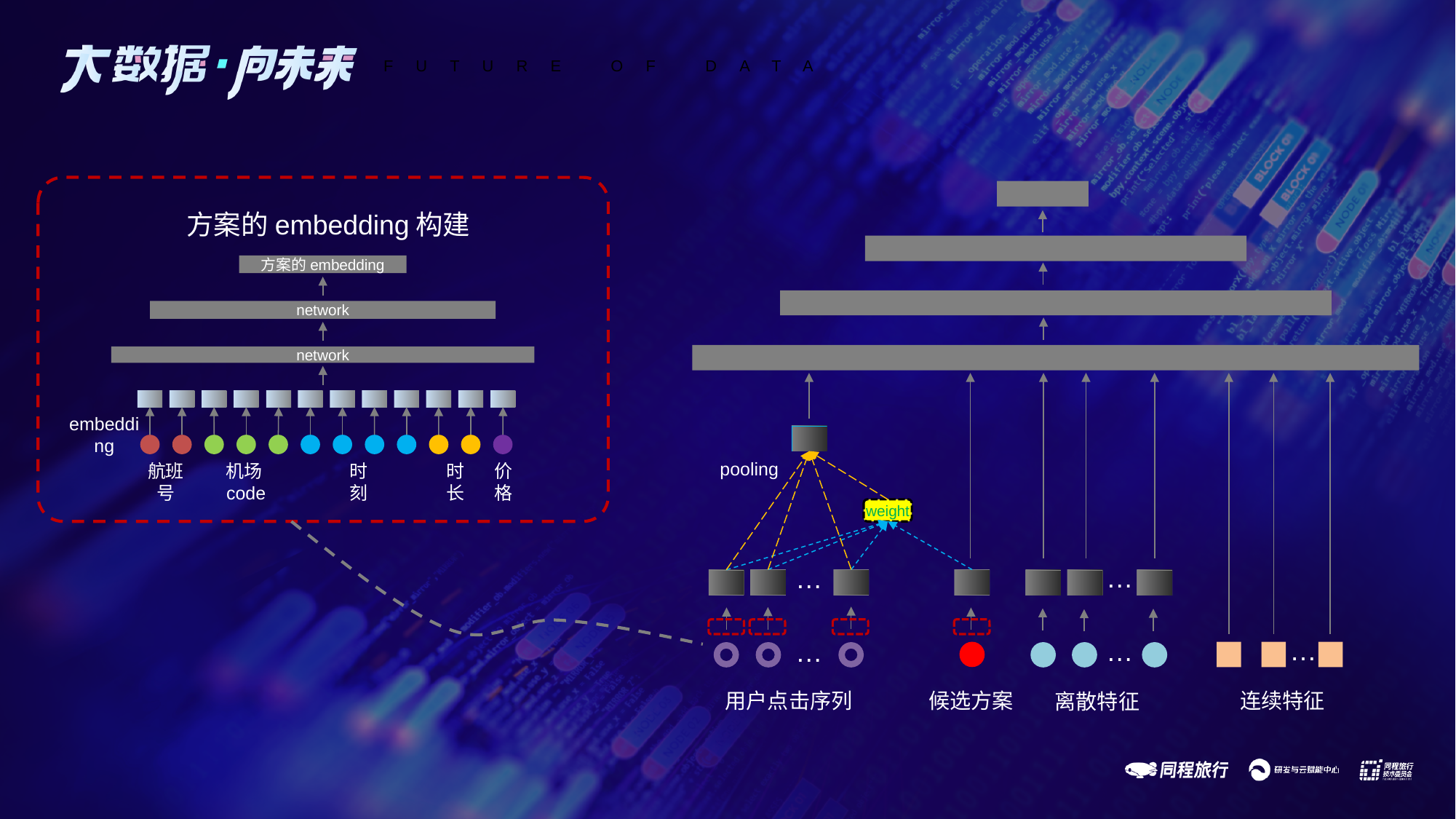

方案的embedding构建
方案的embedding
network
network

embedding

机场code
时刻
时长
价格
航班号

pooling
weight
…
…

…
…
…

连续特征
用户点击序列
候选方案
离散特征